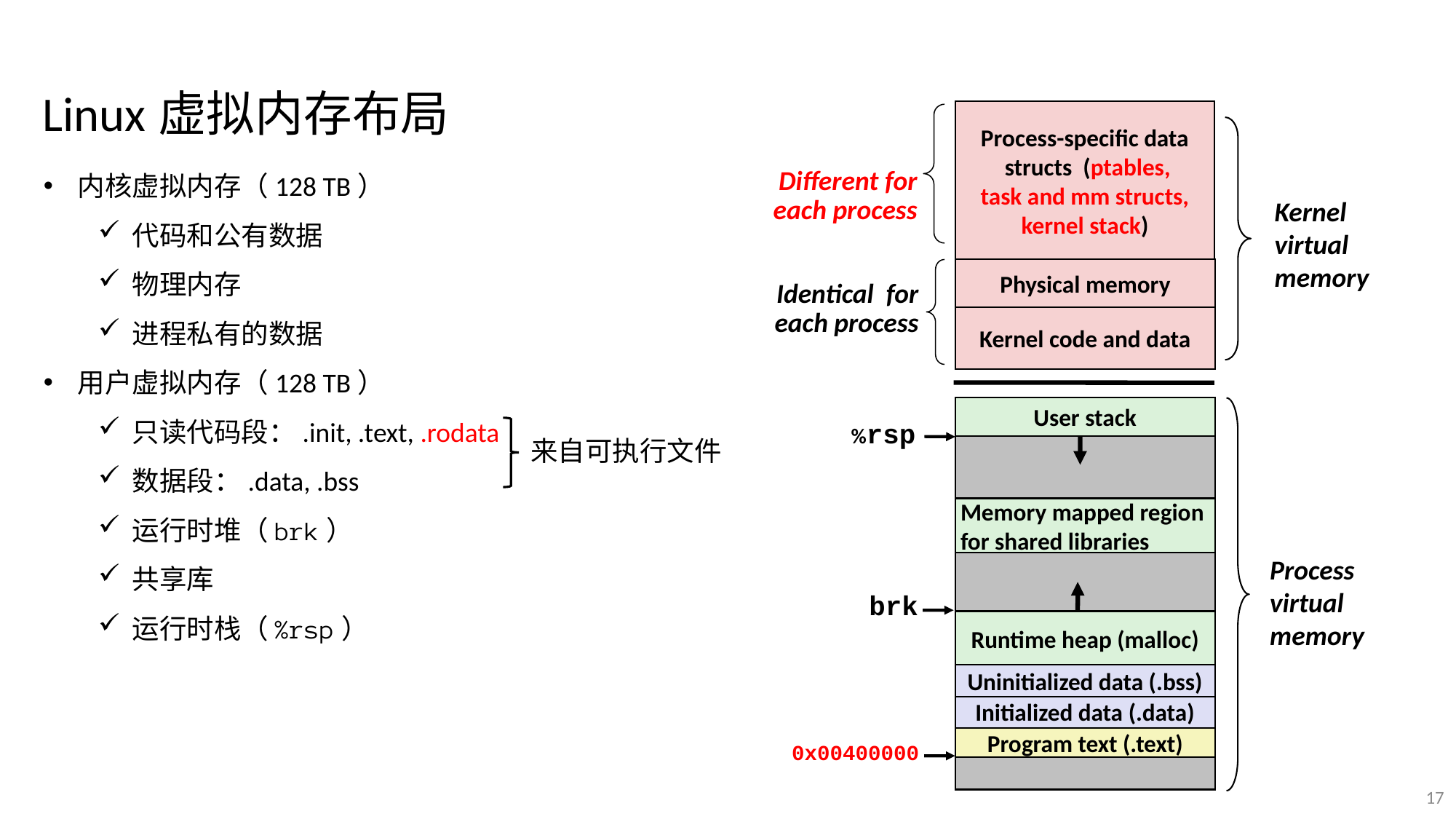

Linux虚拟内存布局
Process-specific data
 structs  (ptables,
task and mm structs, kernel stack)

内核虚拟内存（128 TB）
代码和公有数据
物理内存
进程私有的数据
用户虚拟内存（128 TB）
只读代码段：.init, .text, .rodata
数据段：.data, .bss
运行时堆（brk）
共享库
运行时栈（%rsp）
Different for each process
Kernel
virtual
memory

Physical memory
Identical  for each process
Kernel code and data

User stack

%rsp

来自可执行文件

Memory mapped region
for shared libraries
Process
virtual
memory

brk

Runtime heap (malloc)
Uninitialized data (.bss)
Initialized data (.data)
Program text (.text)
0x00400000

17